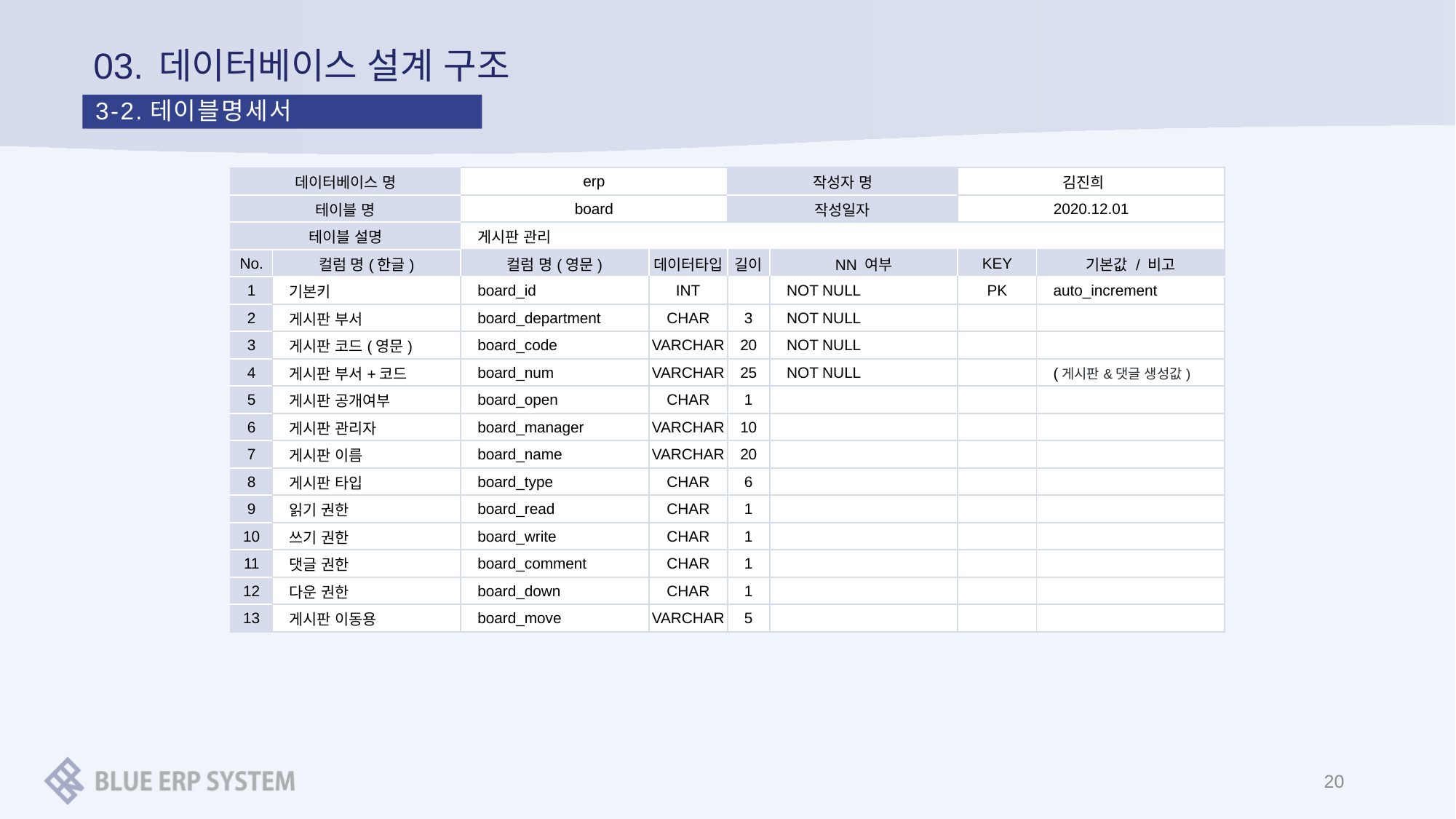

# 03. 데이터베이스 설계 구조
3-2.테이블명세서
| 데이터베이스 명 |  | erp |  | 작성자 명 |  | 김진희 |  |
| --- | --- | --- | --- | --- | --- | --- | --- |
| 테이블 명 |  | board |  | 작성일자 |  | 2020.12.01 |  |
| 테이블 설명 |  | 게시판 관리 |  |  |  |  |  |
| No. | 컬럼 명(한글) | 컬럼 명(영문) | 데이터타입 | 길이 | NN 여부 | KEY | 기본값 / 비고 |
| 1 | 기본키 | board\_id | INT |  | NOT NULL | PK | auto\_increment |
| 2 | 게시판 부서 | board\_department | CHAR | 3 | NOT NULL |  |  |
| 3 | 게시판 코드(영문) | board\_code | VARCHAR | 20 | NOT NULL |  |  |
| 4 | 게시판 부서+코드 | board\_num | VARCHAR | 25 | NOT NULL |  | (게시판&댓글 생성값) |
| 5 | 게시판 공개여부 | board\_open | CHAR | 1 |  |  |  |
| 6 | 게시판 관리자 | board\_manager | VARCHAR | 10 |  |  |  |
| 7 | 게시판 이름 | board\_name | VARCHAR | 20 |  |  |  |
| 8 | 게시판 타입 | board\_type | CHAR | 6 |  |  |  |
| 9 | 읽기 권한 | board\_read | CHAR | 1 |  |  |  |
| 10 | 쓰기 권한 | board\_write | CHAR | 1 |  |  |  |
| 11 | 댓글 권한 | board\_comment | CHAR | 1 |  |  |  |
| 12 | 다운 권한 | board\_down | CHAR | 1 |  |  |  |
| 13 | 게시판 이동용 | board\_move | VARCHAR | 5 |  |  |  |
20